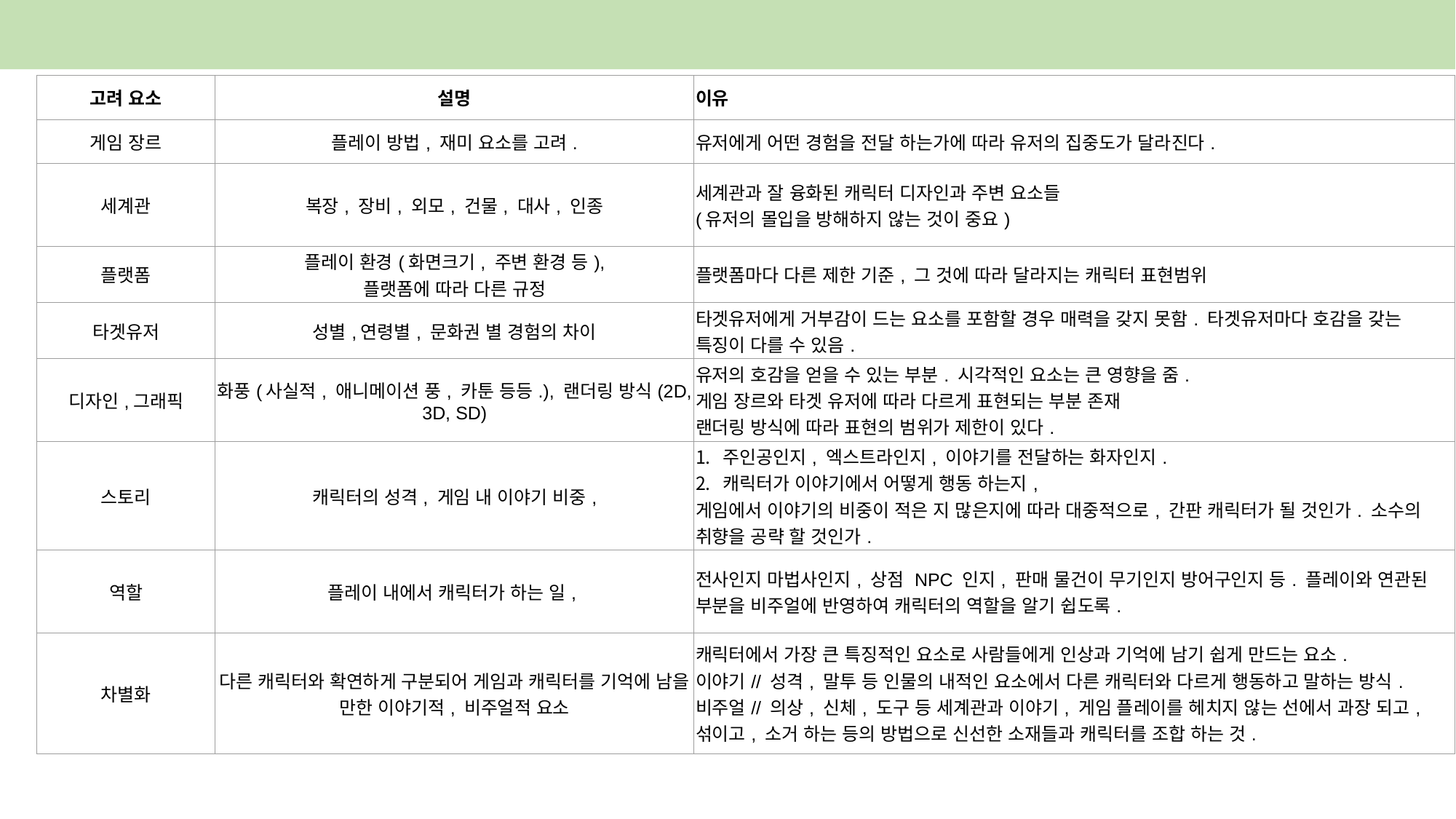

#
| 고려 요소 | 설명 | 이유 |
| --- | --- | --- |
| 게임 장르 | 플레이 방법, 재미 요소를 고려. | 유저에게 어떤 경험을 전달 하는가에 따라 유저의 집중도가 달라진다. |
| 세계관 | 복장, 장비, 외모, 건물, 대사, 인종 | 세계관과 잘 융화된 캐릭터 디자인과 주변 요소들  (유저의 몰입을 방해하지 않는 것이 중요) |
| 플랫폼 | 플레이 환경(화면크기, 주변 환경 등), 플랫폼에 따라 다른 규정 | 플랫폼마다 다른 제한 기준, 그 것에 따라 달라지는 캐릭터 표현범위 |
| 타겟유저 | 성별,연령별, 문화권 별 경험의 차이 | 타겟유저에게 거부감이 드는 요소를 포함할 경우 매력을 갖지 못함. 타겟유저마다 호감을 갖는 특징이 다를 수 있음. |
| 디자인,그래픽 | 화풍(사실적, 애니메이션 풍, 카툰 등등.), 랜더링 방식(2D, 3D, SD) | 유저의 호감을 얻을 수 있는 부분. 시각적인 요소는 큰 영향을 줌. 게임 장르와 타겟 유저에 따라 다르게 표현되는 부분 존재 랜더링 방식에 따라 표현의 범위가 제한이 있다. |
| 스토리 | 캐릭터의 성격, 게임 내 이야기 비중, | 주인공인지, 엑스트라인지, 이야기를 전달하는 화자인지. 캐릭터가 이야기에서 어떻게 행동 하는지, 게임에서 이야기의 비중이 적은 지 많은지에 따라 대중적으로, 간판 캐릭터가 될 것인가. 소수의 취향을 공략 할 것인가. |
| 역할 | 플레이 내에서 캐릭터가 하는 일, | 전사인지 마법사인지, 상점 NPC 인지, 판매 물건이 무기인지 방어구인지 등. 플레이와 연관된 부분을 비주얼에 반영하여 캐릭터의 역할을 알기 쉽도록. |
| 차별화 | 다른 캐릭터와 확연하게 구분되어 게임과 캐릭터를 기억에 남을 만한 이야기적, 비주얼적 요소 | 캐릭터에서 가장 큰 특징적인 요소로 사람들에게 인상과 기억에 남기 쉽게 만드는 요소. 이야기// 성격, 말투 등 인물의 내적인 요소에서 다른 캐릭터와 다르게 행동하고 말하는 방식. 비주얼// 의상, 신체, 도구 등 세계관과 이야기, 게임 플레이를 헤치지 않는 선에서 과장 되고, 섞이고, 소거 하는 등의 방법으로 신선한 소재들과 캐릭터를 조합 하는 것. |